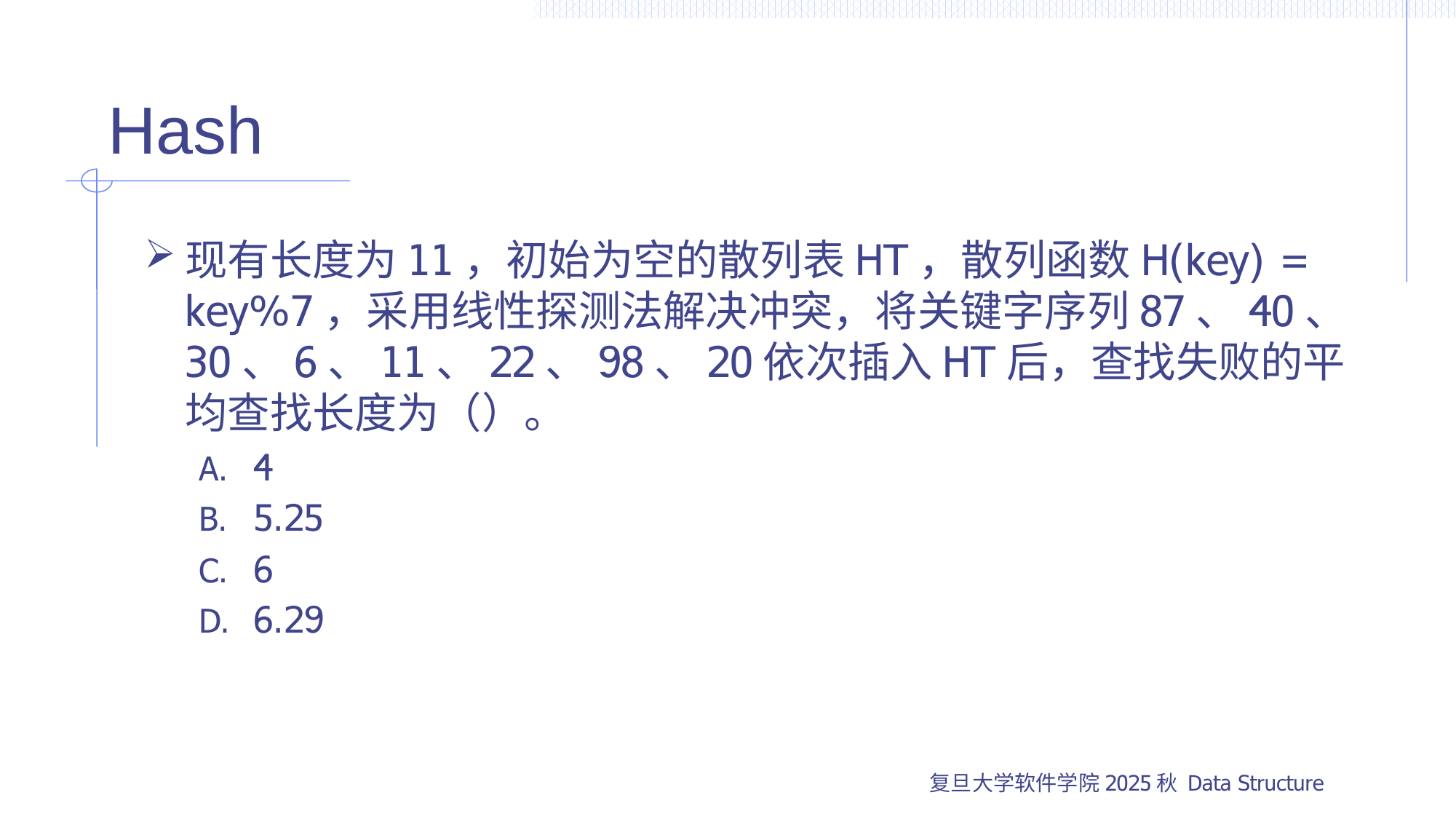

# Hash
现有长度为11，初始为空的散列表HT，散列函数H(key) = key%7，采用线性探测法解决冲突，将关键字序列87、40、30、6、11、22、98、20依次插入HT后，查找失败的平均查找长度为（）。
4
5.25
6
6.29